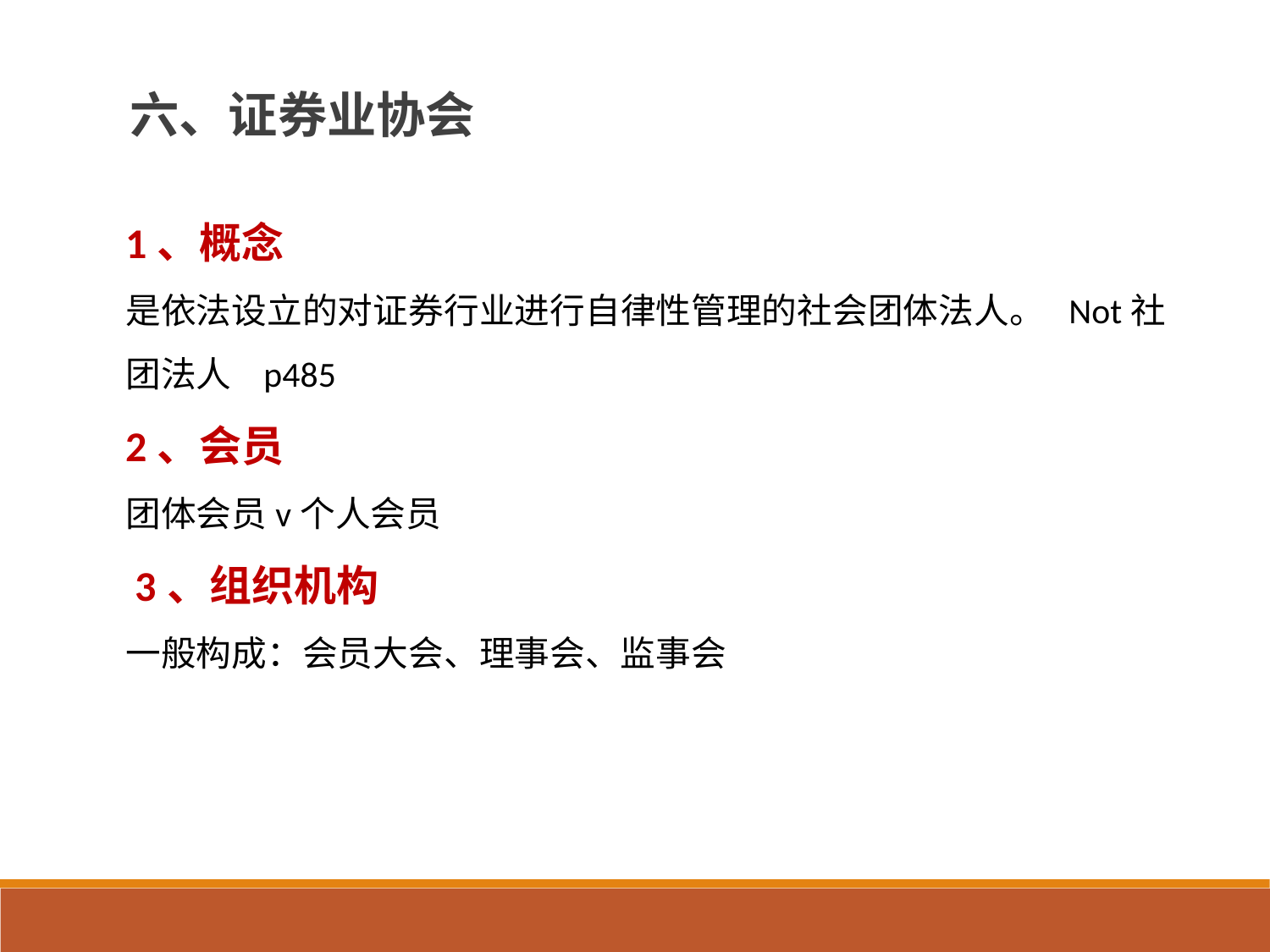

六、证券业协会
1、概念
是依法设立的对证券行业进行自律性管理的社会团体法人。  Not社团法人   p485
2、会员
团体会员v个人会员
 3、组织机构
一般构成：会员大会、理事会、监事会